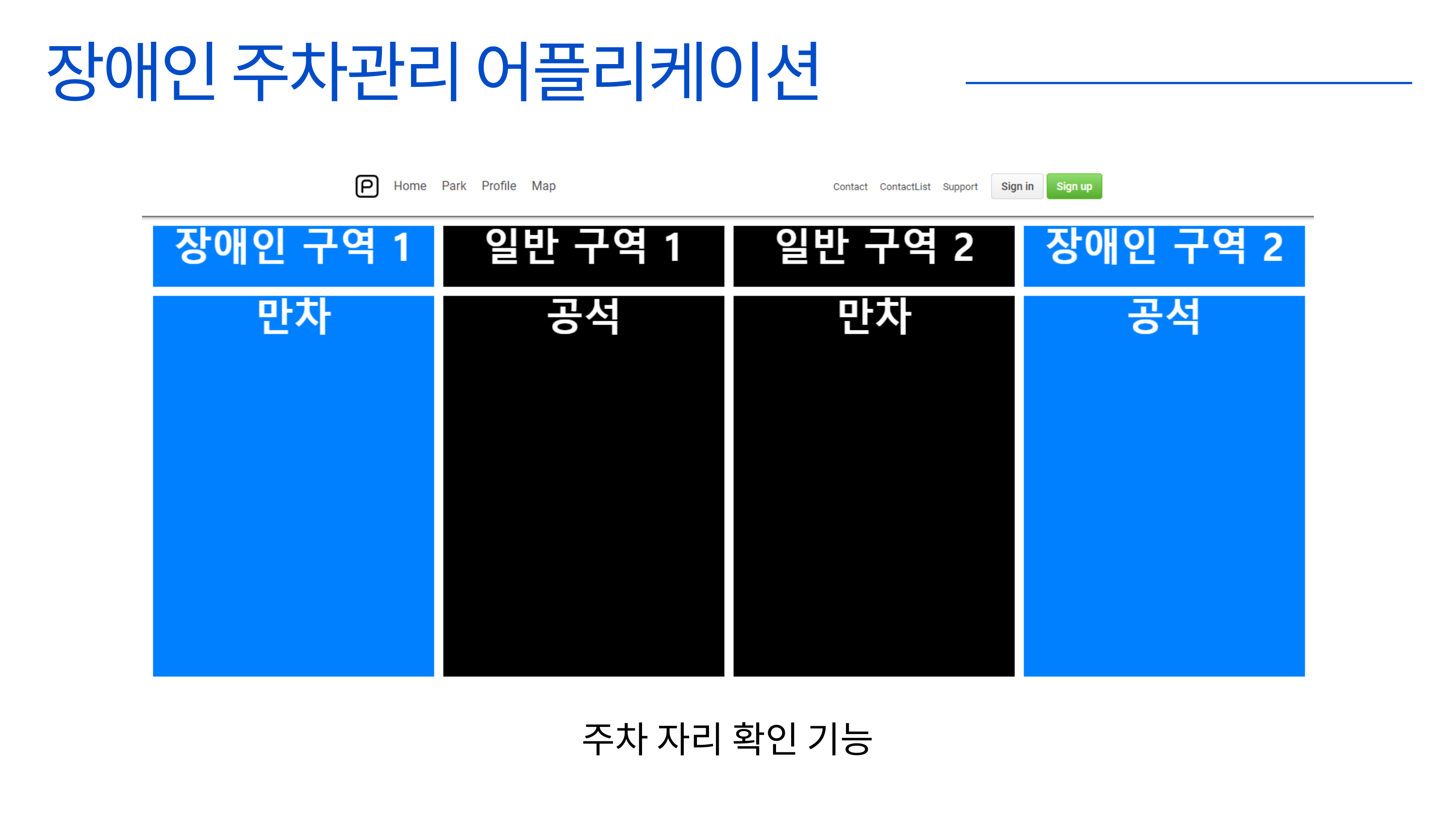

장애인 주차관리 어플리케이션

주차 자리 확인 기능